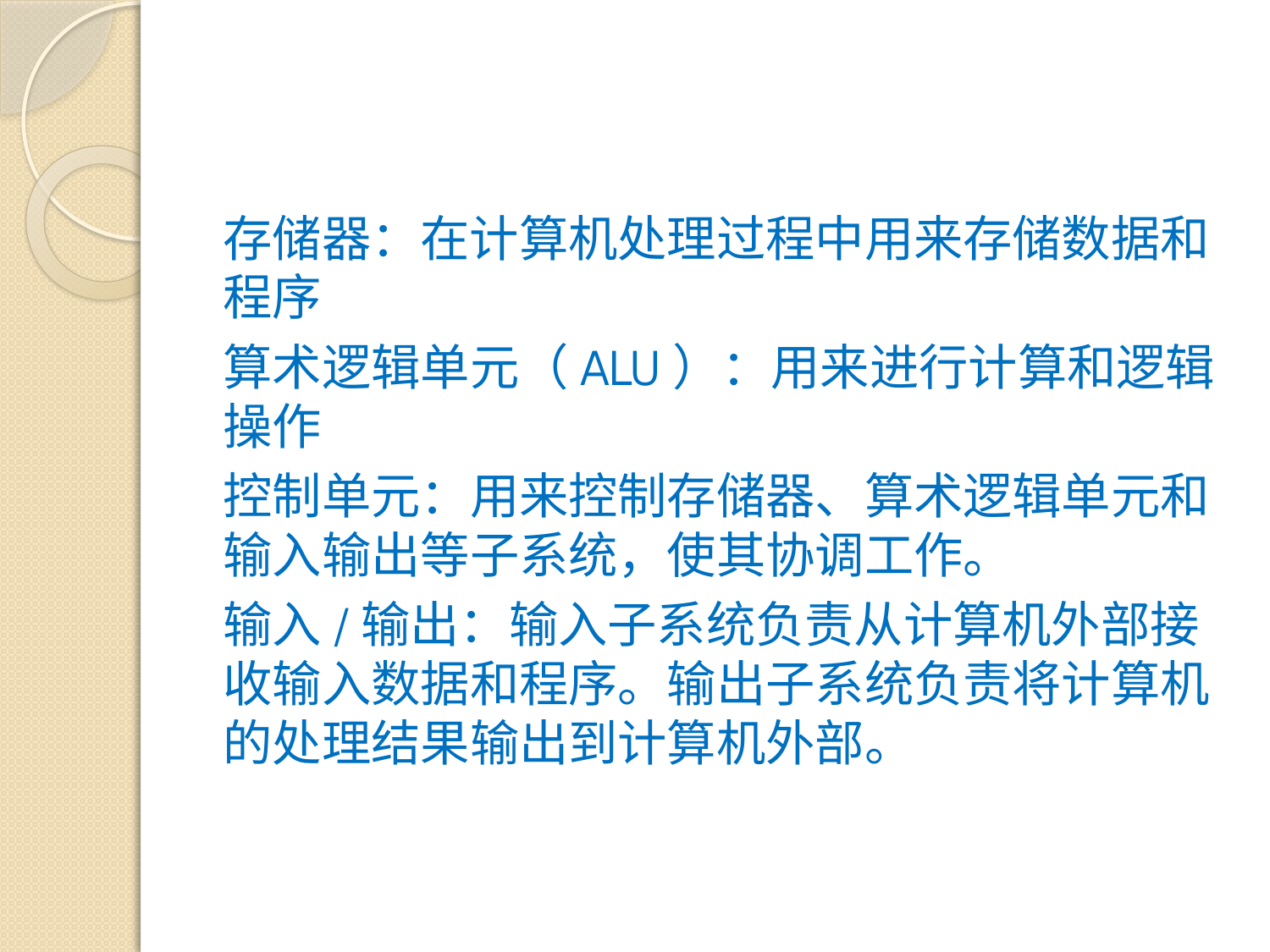

#
存储器：在计算机处理过程中用来存储数据和程序
算术逻辑单元（ALU）：用来进行计算和逻辑操作
控制单元：用来控制存储器、算术逻辑单元和输入输出等子系统，使其协调工作。
输入/输出：输入子系统负责从计算机外部接收输入数据和程序。输出子系统负责将计算机的处理结果输出到计算机外部。